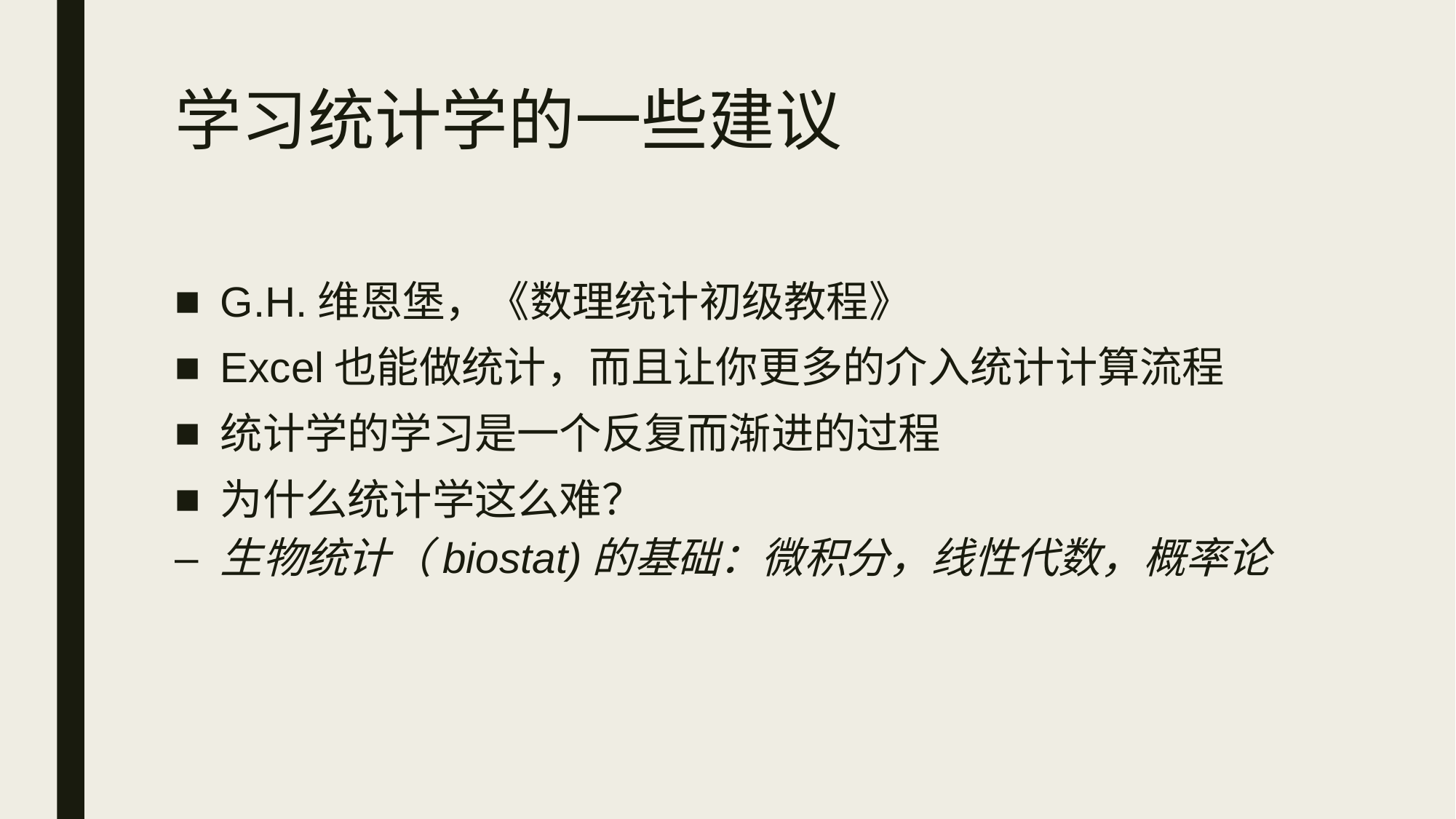

# 学习统计学的一些建议
G.H.维恩堡，《数理统计初级教程》
Excel也能做统计，而且让你更多的介入统计计算流程
统计学的学习是一个反复而渐进的过程
为什么统计学这么难？
生物统计（biostat)的基础：微积分，线性代数，概率论